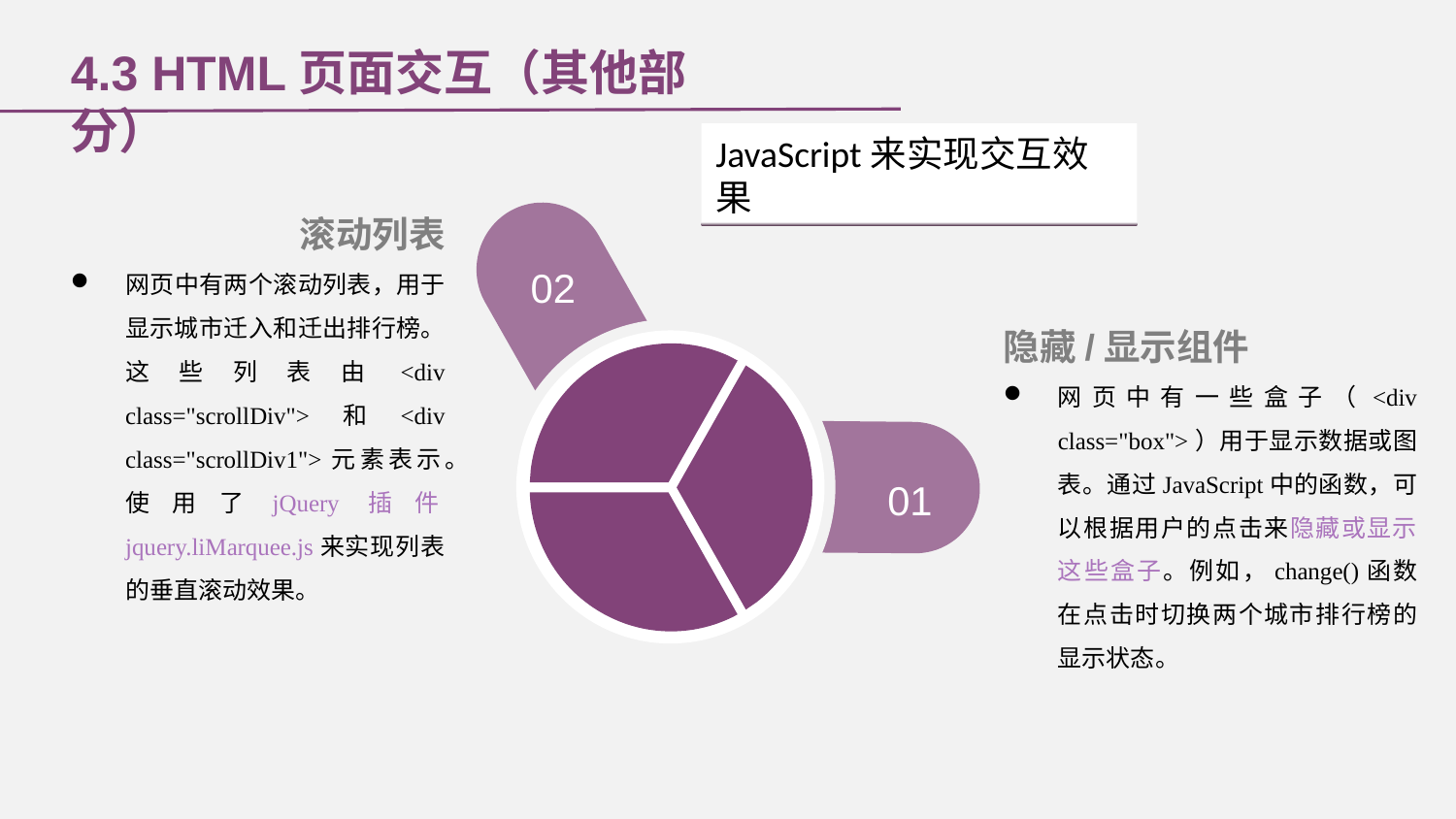

4.3 HTML页面交互（其他部分）
JavaScript来实现交互效果
滚动列表
网页中有两个滚动列表，用于显示城市迁入和迁出排行榜。这些列表由<div class="scrollDiv">和<div class="scrollDiv1">元素表示。使用了jQuery插件jquery.liMarquee.js来实现列表的垂直滚动效果。

02
隐藏/显示组件
网页中有一些盒子（<div class="box">）用于显示数据或图表。通过JavaScript中的函数，可以根据用户的点击来隐藏或显示这些盒子。例如，change()函数在点击时切换两个城市排行榜的显示状态。

01